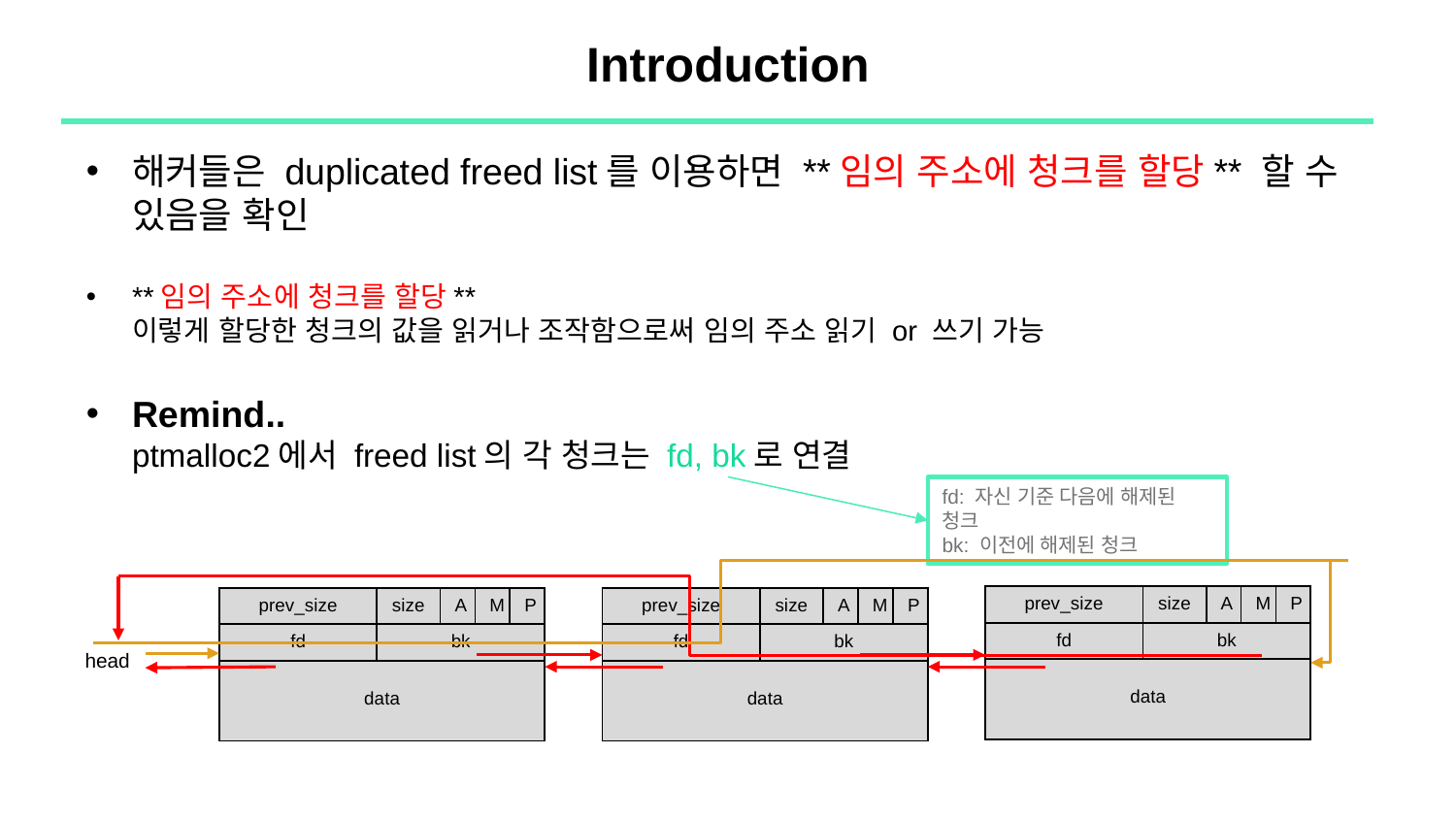

# Introduction
해커들은 duplicated freed list를 이용하면 **임의 주소에 청크를 할당** 할 수 있음을 확인

**임의 주소에 청크를 할당**
이렇게 할당한 청크의 값을 읽거나 조작함으로써 임의 주소 읽기 or 쓰기 가능

Remind..
ptmalloc2에서 freed list의 각 청크는 fd, bk로 연결

fd: 자신 기준 다음에 해제된 청크
bk: 이전에 해제된 청크
| prev\_size | size | A | M | P |
| --- | --- | --- | --- | --- |
| fd | bk |  |  |  |
| data |  |  |  |  |
| prev\_size | size | A | M | P |
| --- | --- | --- | --- | --- |
| fd | bk |  |  |  |
| data |  |  |  |  |
| prev\_size | size | A | M | P |
| --- | --- | --- | --- | --- |
| fd | bk |  |  |  |
| data |  |  |  |  |
head